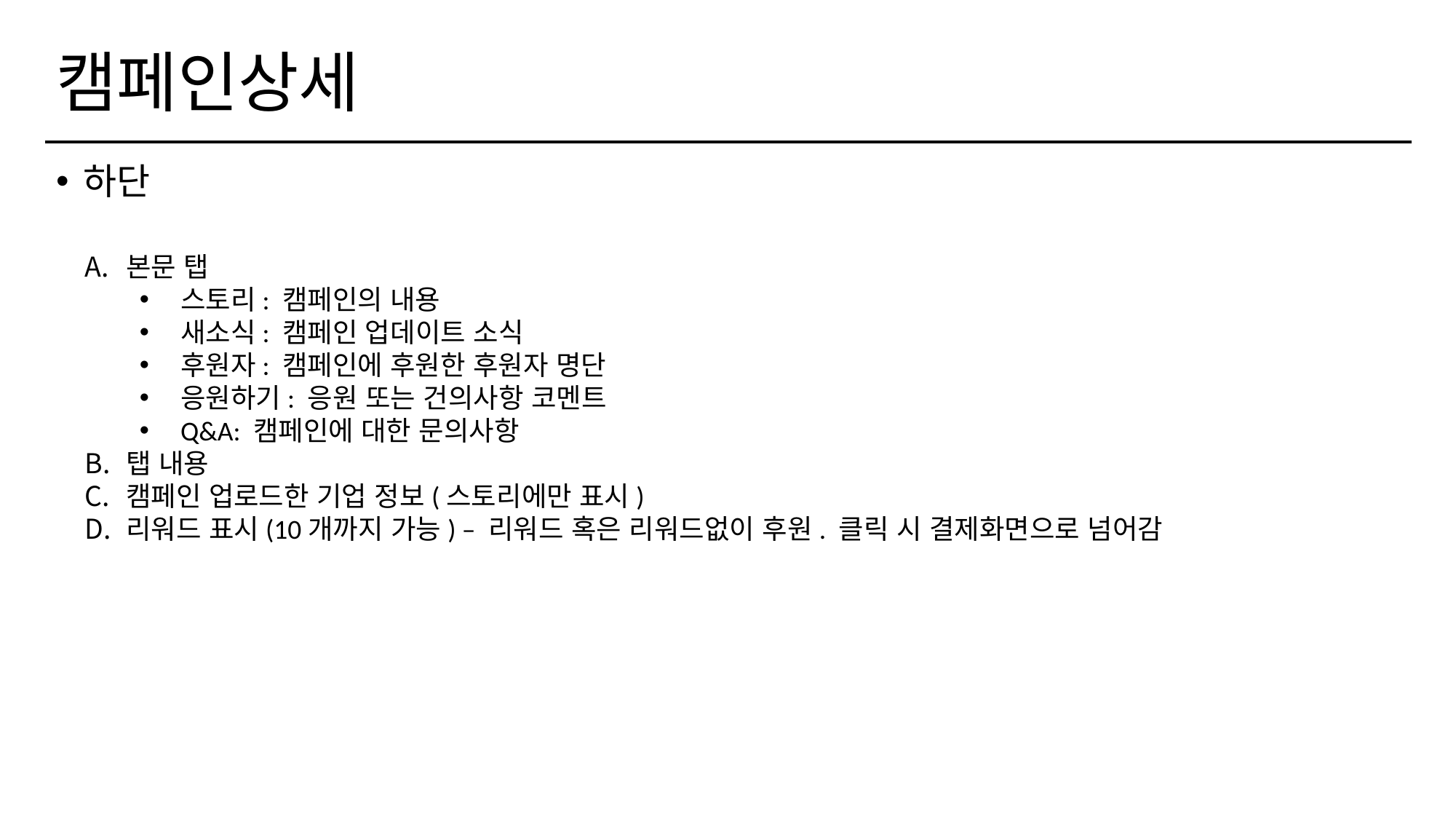

# 캠페인상세
하단
본문 탭
스토리: 캠페인의 내용
새소식: 캠페인 업데이트 소식
후원자: 캠페인에 후원한 후원자 명단
응원하기: 응원 또는 건의사항 코멘트
Q&A: 캠페인에 대한 문의사항
탭 내용
캠페인 업로드한 기업 정보(스토리에만 표시)
리워드 표시(10개까지 가능) – 리워드 혹은 리워드없이 후원. 클릭 시 결제화면으로 넘어감